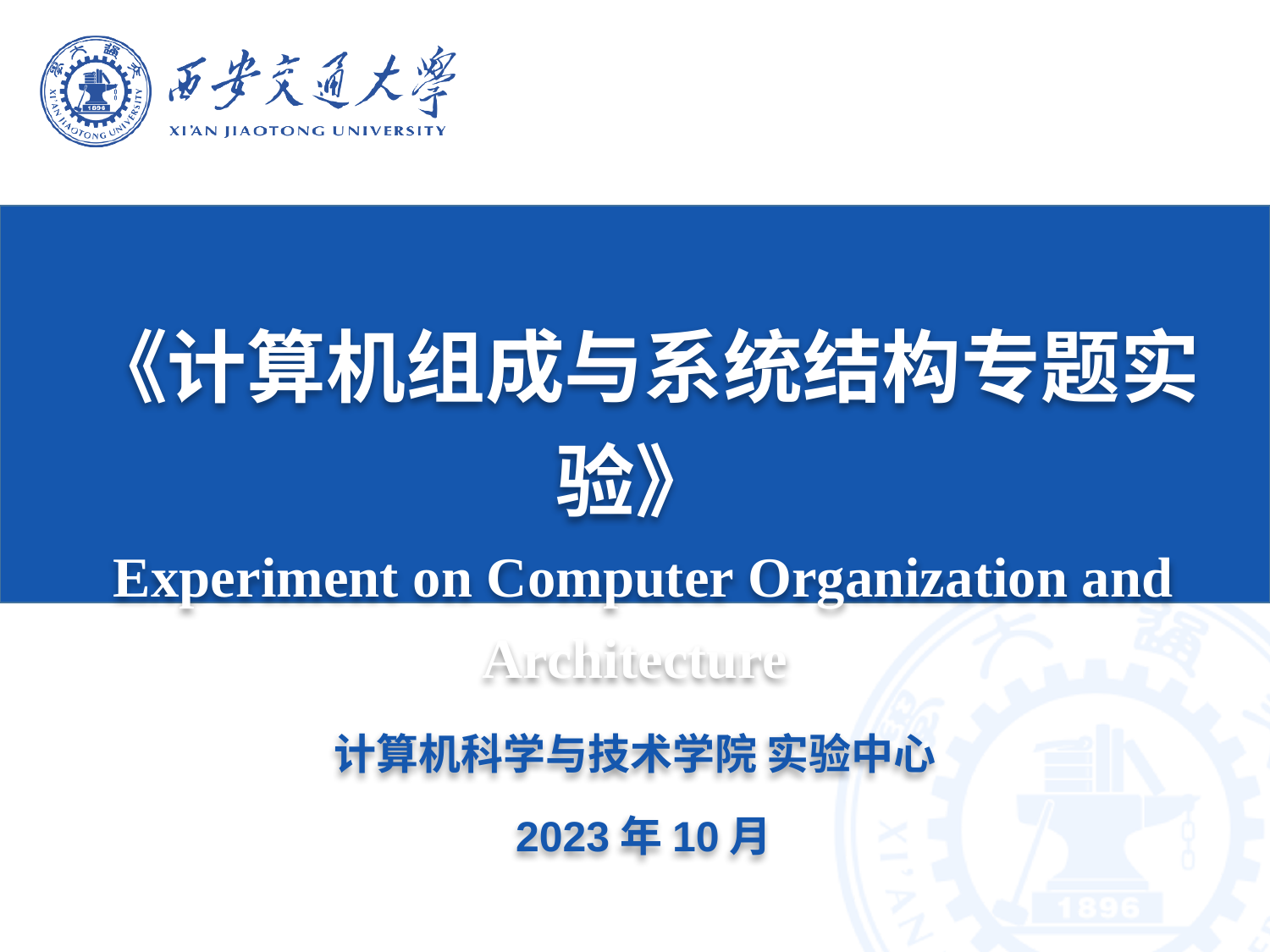

《计算机组成与系统结构专题实验》
Experiment on Computer Organization and Architecture
计算机科学与技术学院 实验中心
2023年10月